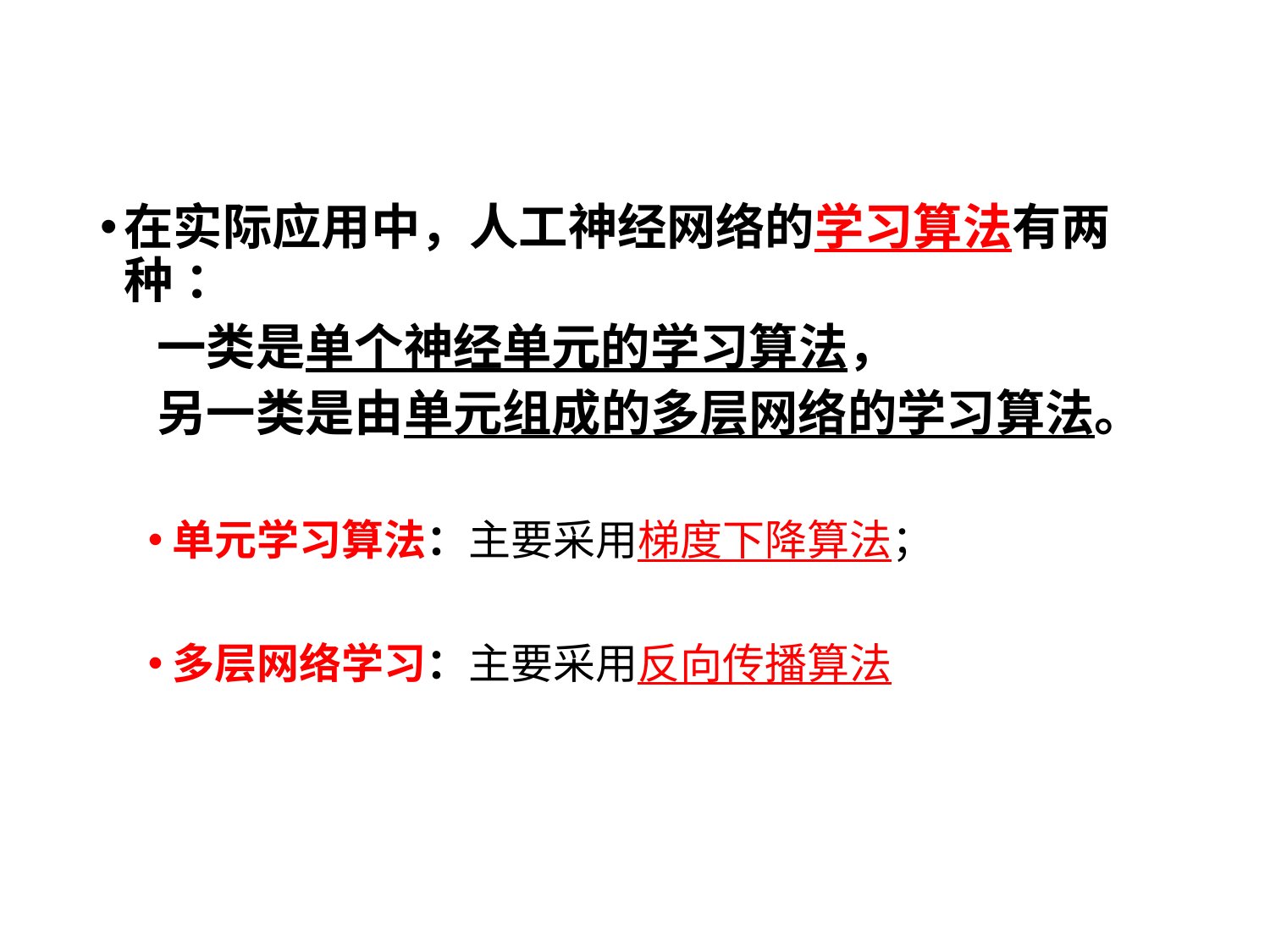

4.4主要类型
在实际应用中，人工神经网络的学习算法有两种 ：
    一类是单个神经单元的学习算法，
    另一类是由单元组成的多层网络的学习算法。

单元学习算法：主要采用梯度下降算法；

多层网络学习：主要采用反向传播算法